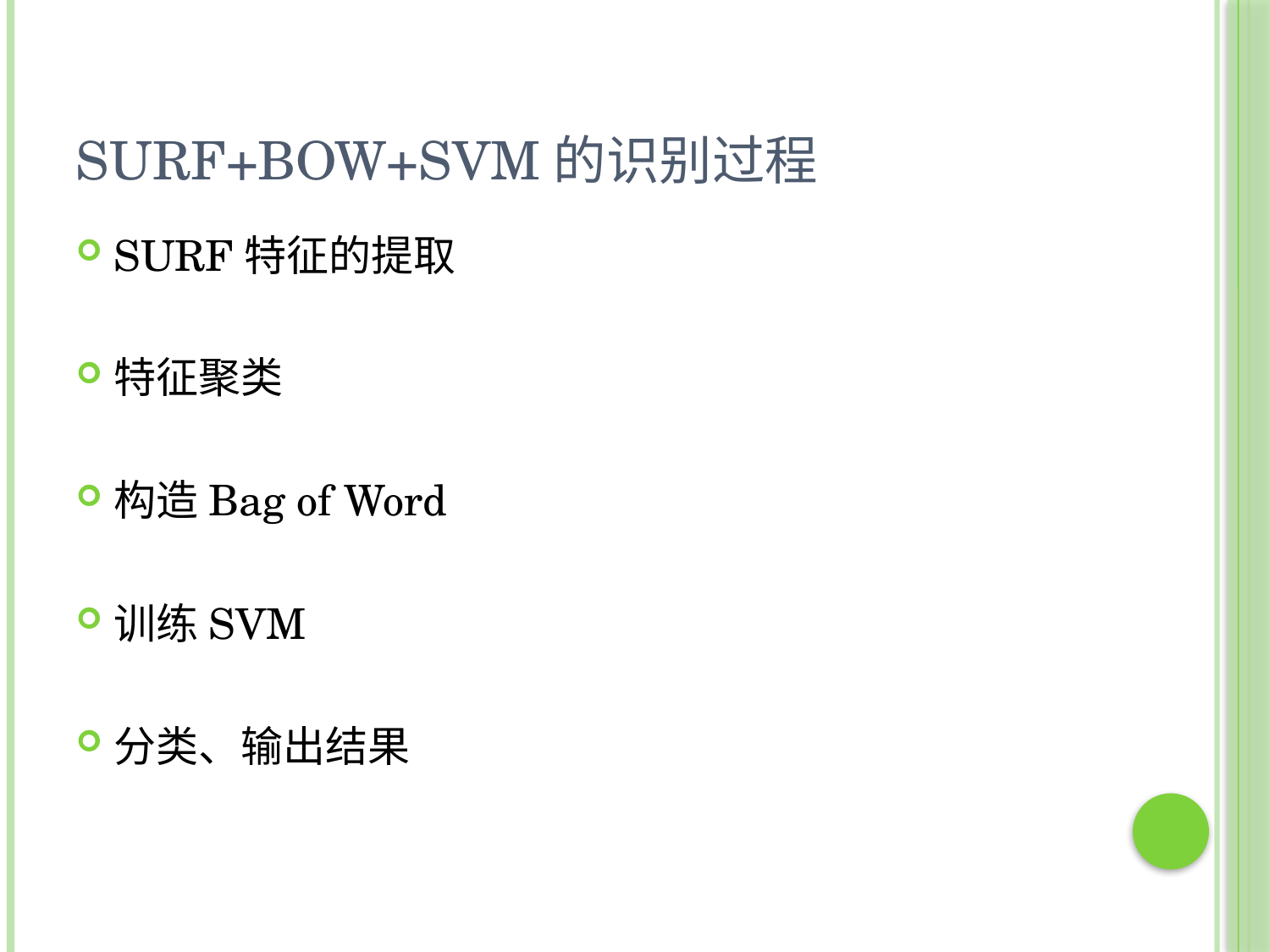

# SURF+BOW+SVM的识别过程
SURF特征的提取

特征聚类

构造Bag of Word

训练SVM

分类、输出结果